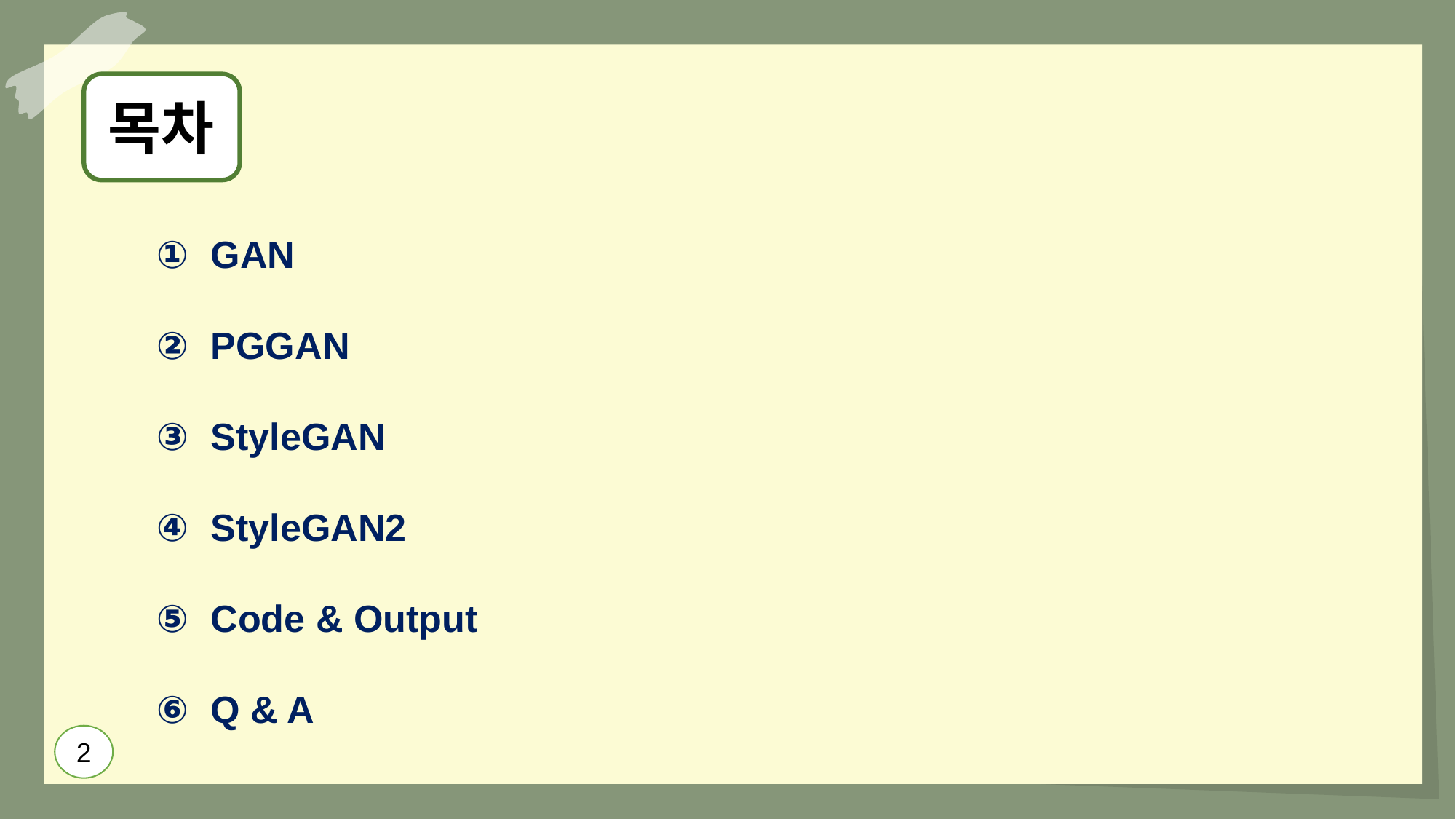

목차
GAN
PGGAN
StyleGAN
StyleGAN2
Code & Output
Q & A
2